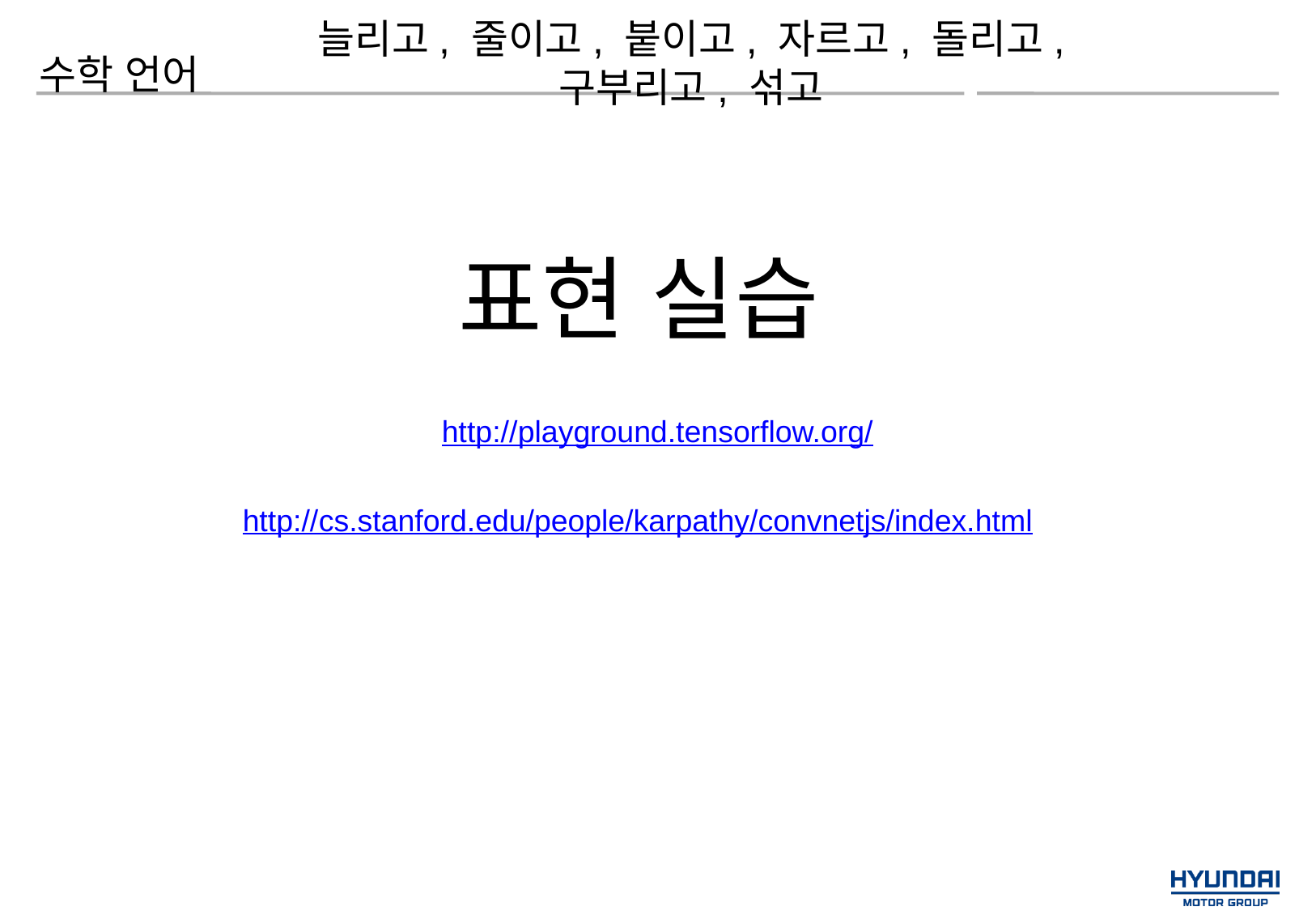

수학 언어
늘리고, 줄이고, 붙이고, 자르고, 돌리고, 구부리고, 섞고
표현 실습
http://playground.tensorflow.org/
http://cs.stanford.edu/people/karpathy/convnetjs/index.html